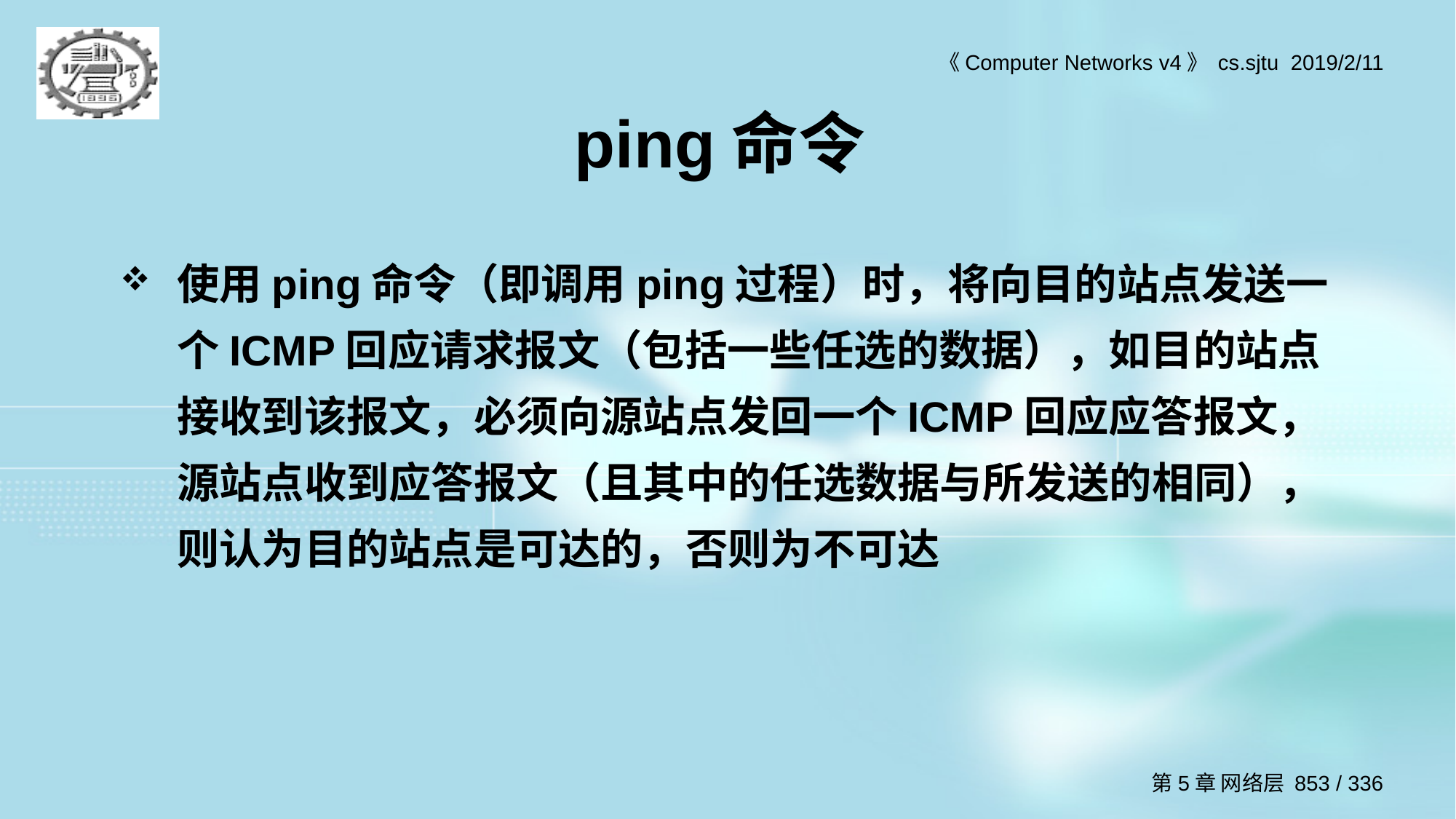

# ping命令
使用ping命令（即调用ping过程）时，将向目的站点发送一个ICMP回应请求报文（包括一些任选的数据），如目的站点接收到该报文，必须向源站点发回一个ICMP回应应答报文，源站点收到应答报文（且其中的任选数据与所发送的相同），则认为目的站点是可达的，否则为不可达